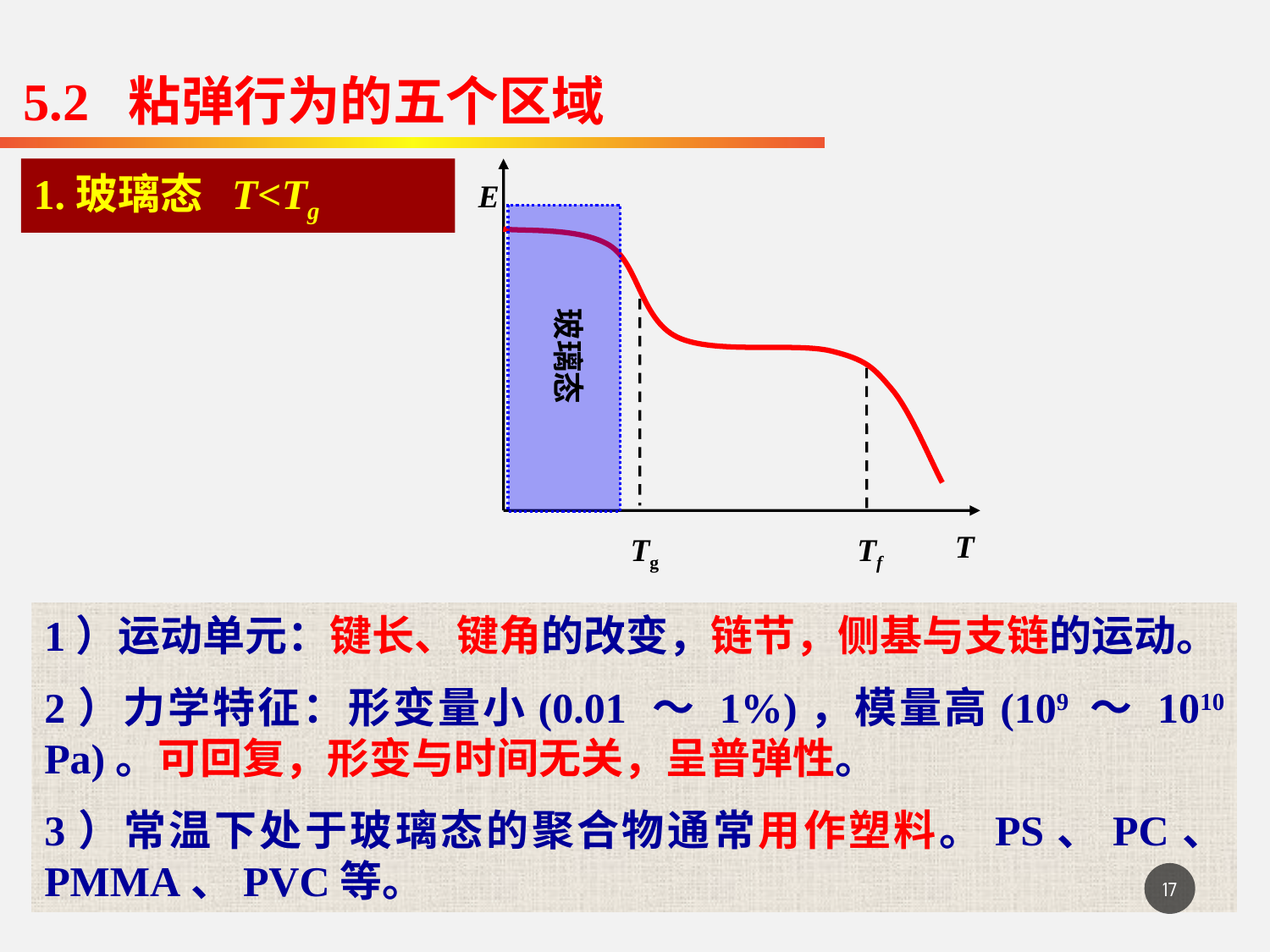

5.2  粘弹行为的五个区域
1.玻璃态  T<Tg

E
T

玻璃态

Tg
Tf
1）运动单元：键长、键角的改变，链节，侧基与支链的运动。
2）力学特征：形变量小(0.01 ～ 1%)，模量高(109 ～ 1010 Pa)。可回复，形变与时间无关，呈普弹性。
3）常温下处于玻璃态的聚合物通常用作塑料。PS、PC、 PMMA、PVC等。
17